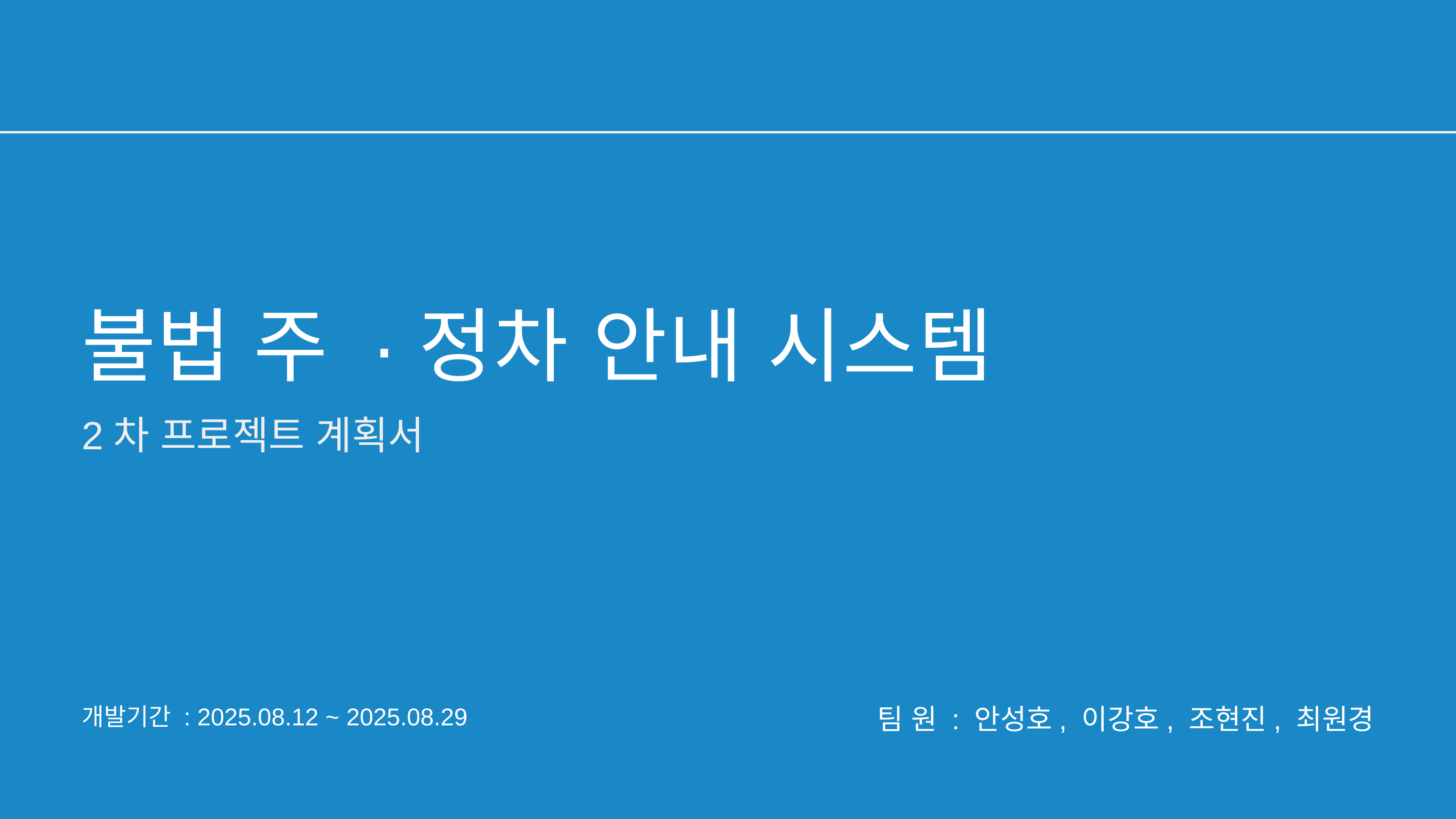

불법 주 ·정차 안내 시스템
2차 프로젝트 계획서
개발기간 : 2025.08.12 ~ 2025.08.29
팀 원 : 안성호, 이강호, 조현진, 최원경